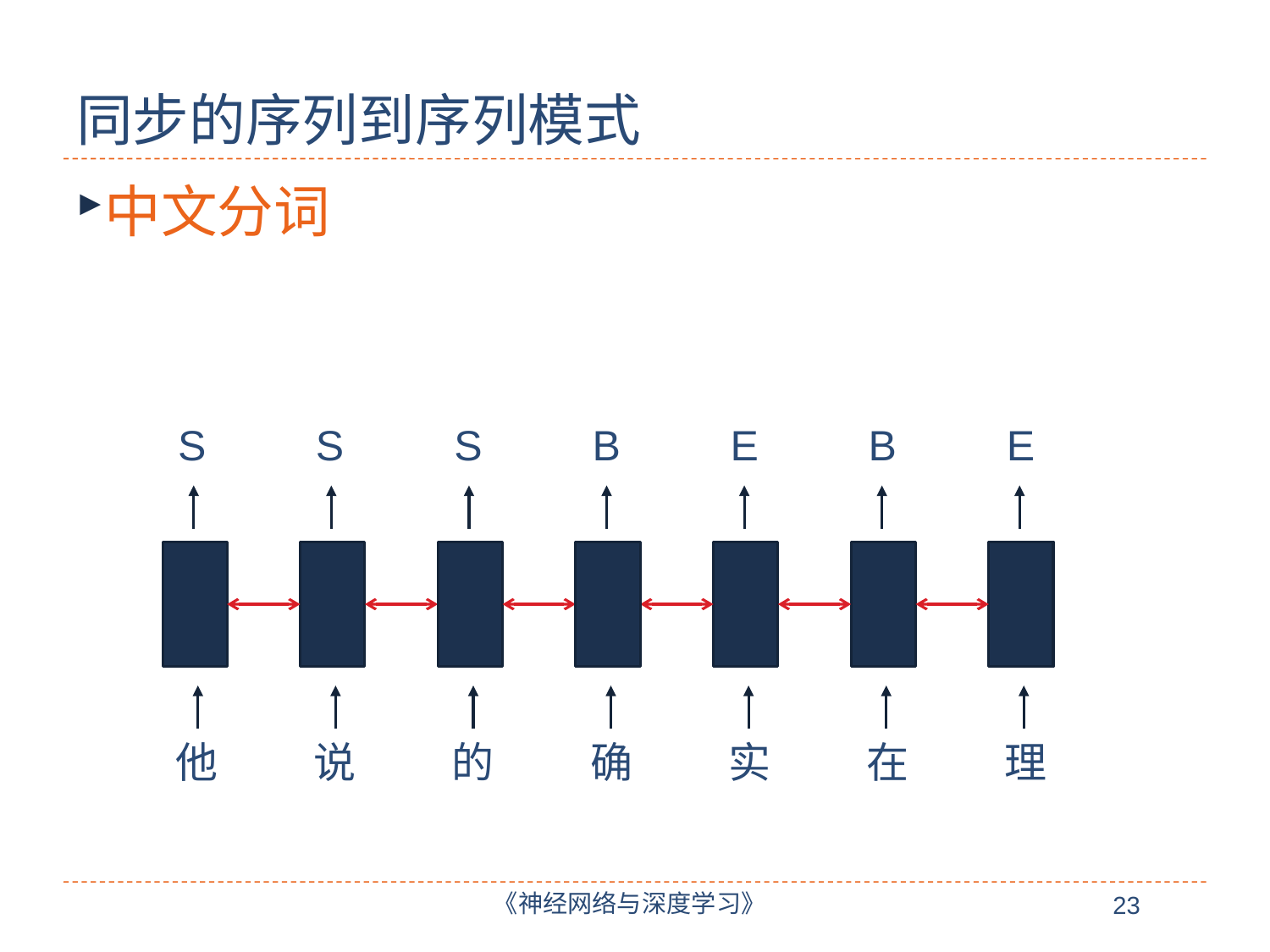

# 同步的序列到序列模式
中文分词

S
S
S
B
E
B
E

他
说
的
确
实
在
理